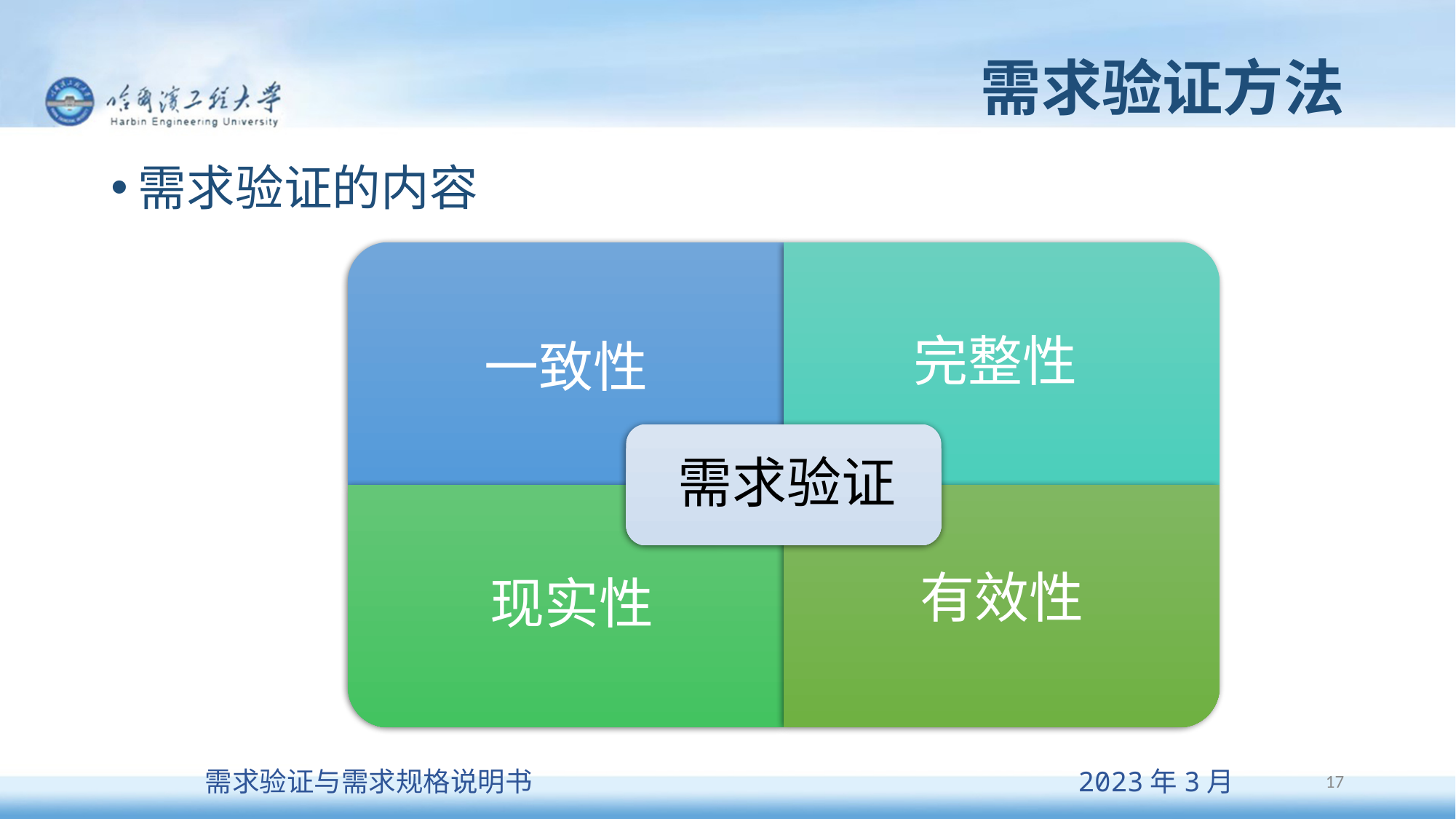

# 需求验证方法
需求验证的内容
一致性
完整性
现实性
有效性
需求验证
17